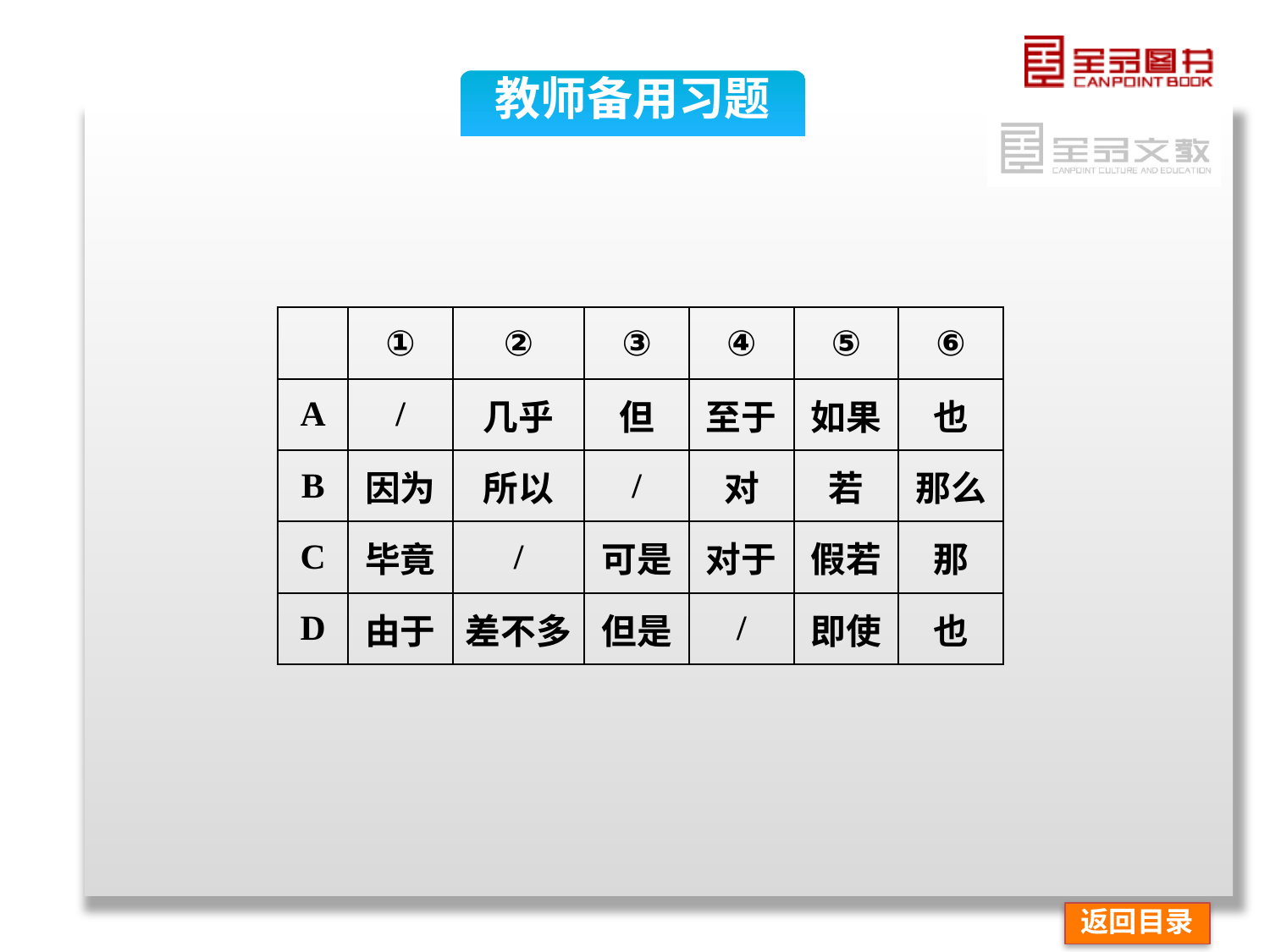

教师备用习题
|  | ① | ② | ③ | ④ | ⑤ | ⑥ |
| --- | --- | --- | --- | --- | --- | --- |
| A | / | 几乎 | 但 | 至于 | 如果 | 也 |
| B | 因为 | 所以 | / | 对 | 若 | 那么 |
| C | 毕竟 | / | 可是 | 对于 | 假若 | 那 |
| D | 由于 | 差不多 | 但是 | / | 即使 | 也 |
返回目录